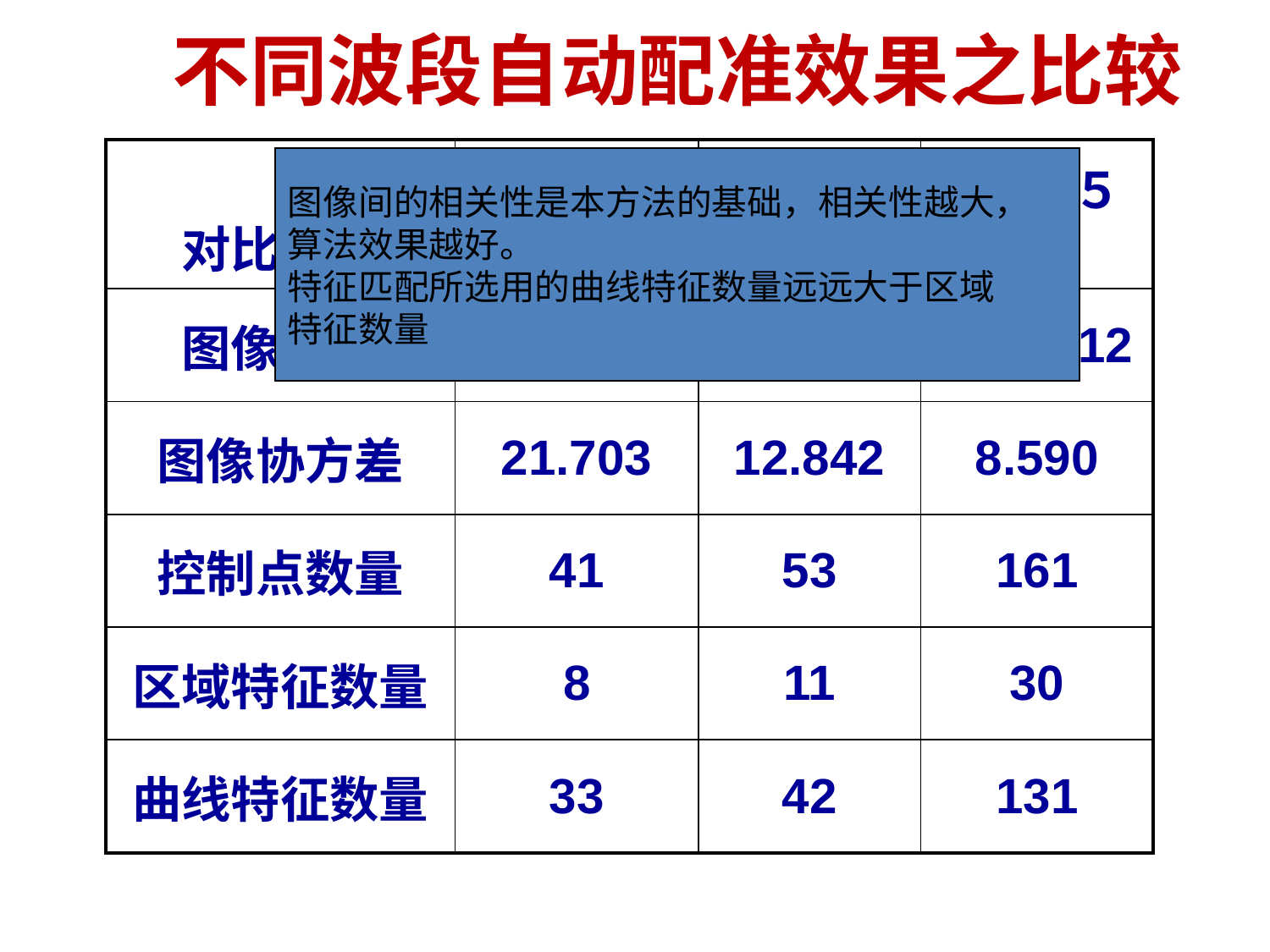

# 不同波段自动配准效果之比较
| 对比内容 | Band1\_7 | Band4\_7 | Band５\_7 |
| --- | --- | --- | --- |
| 图像大小 | 512x512 | 512x512 | 512x512 |
| 图像协方差 | 21.703 | 12.842 | 8.590 |
| 控制点数量 | 41 | 53 | 161 |
| 区域特征数量 | 8 | 11 | 30 |
| 曲线特征数量 | 33 | 42 | 131 |
图像间的相关性是本方法的基础，相关性越大，
算法效果越好。
特征匹配所选用的曲线特征数量远远大于区域
特征数量